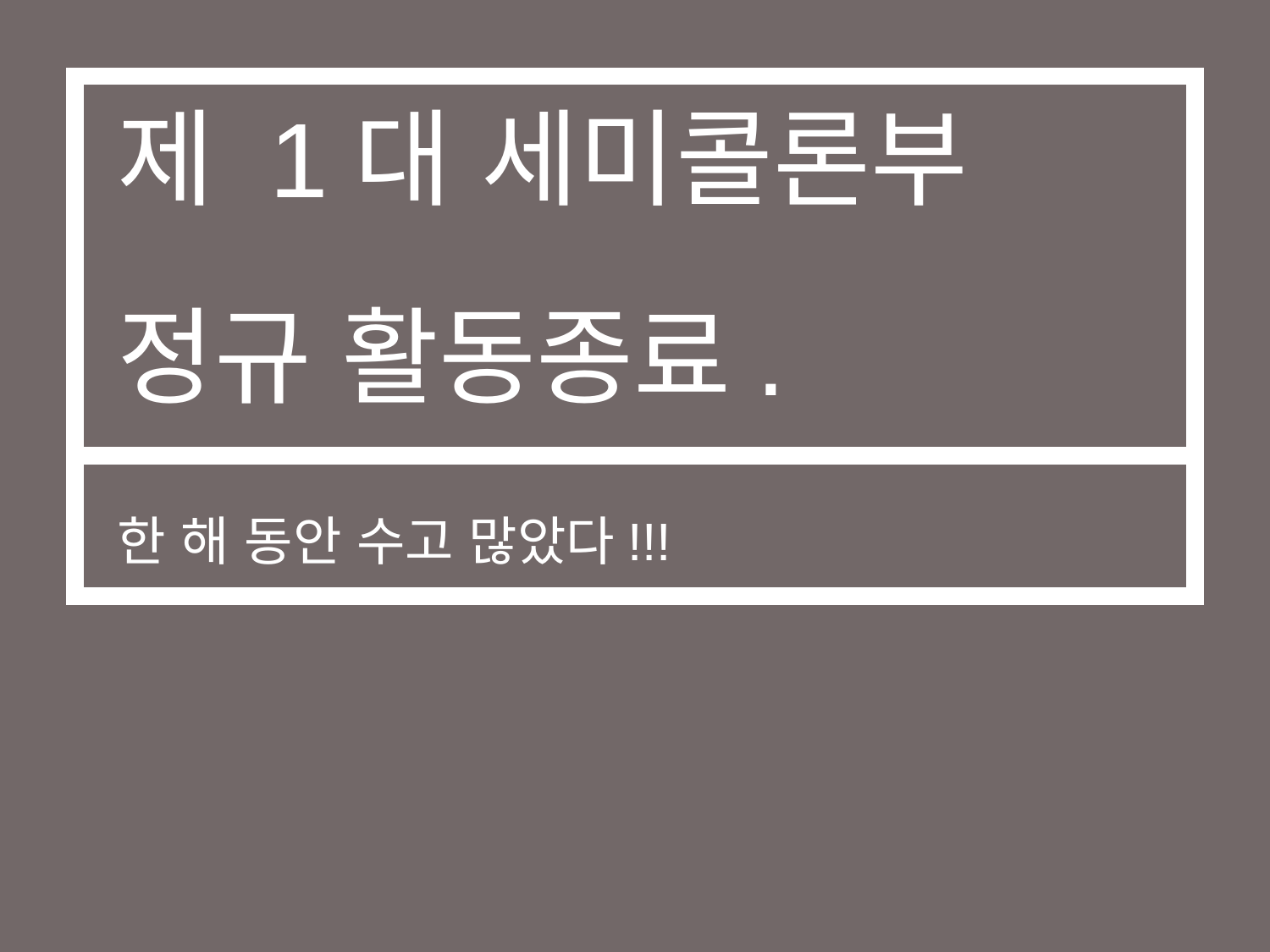

# 제 1대 세미콜론부 정규 활동종료.

한 해 동안 수고 많았다!!!